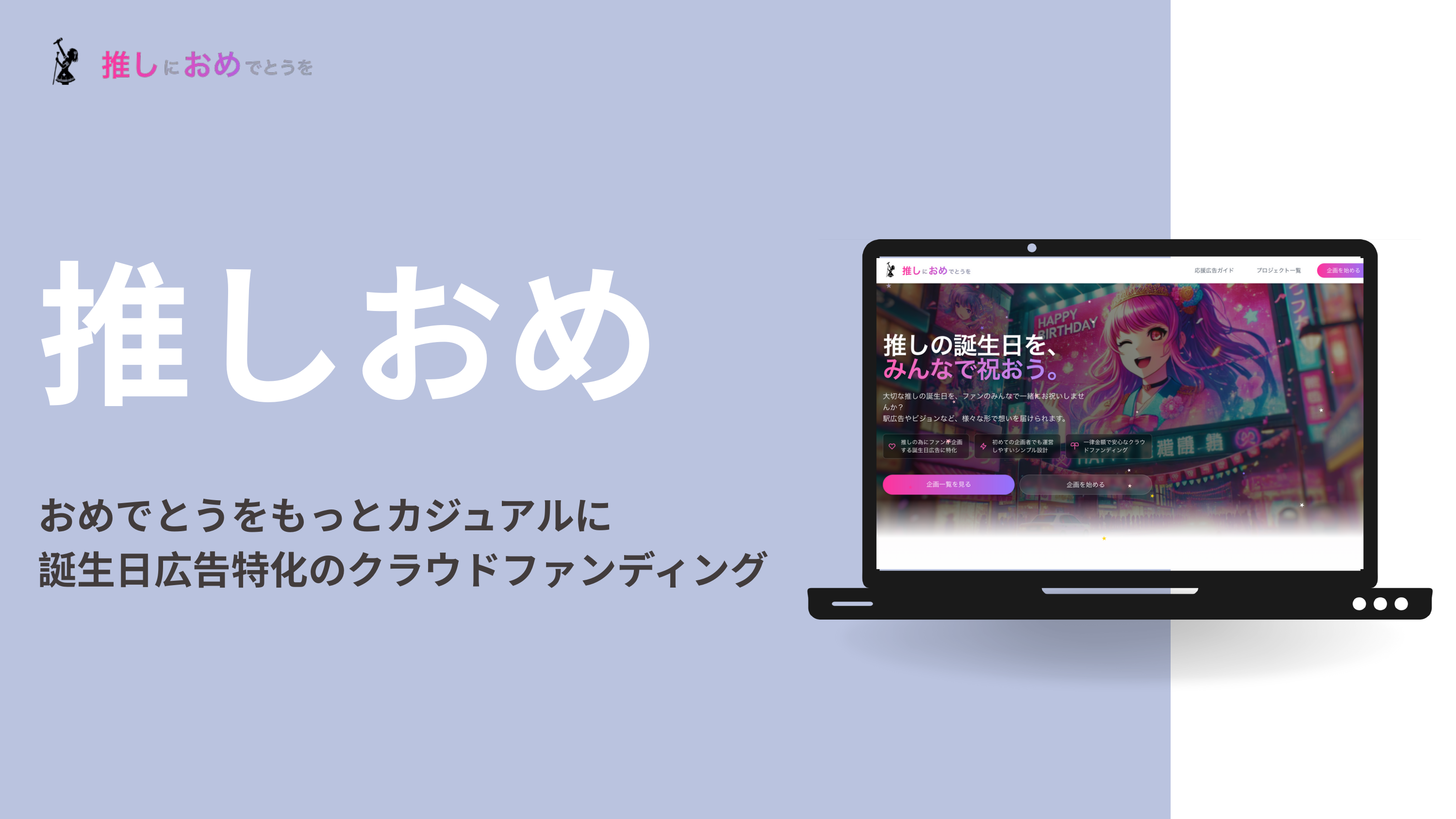

推しおめ

おめでとうをもっとカジュアルに
誕生日広告特化のクラウドファンディング